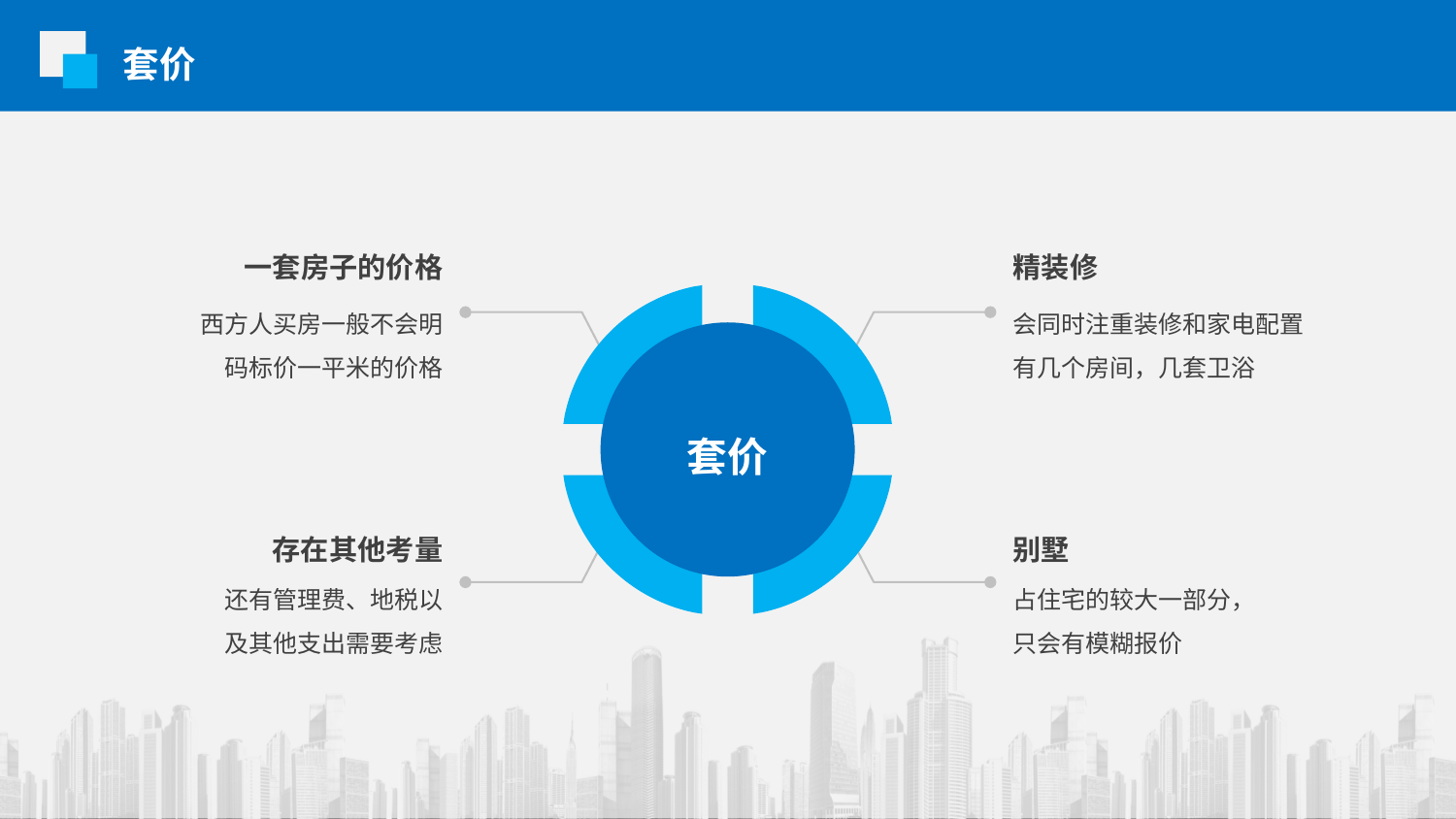

套价

一套房子的价格
精装修

西方人买房一般不会明码标价一平米的价格
会同时注重装修和家电配置
有几个房间，几套卫浴

套价

存在其他考量
别墅

还有管理费、地税以及其他支出需要考虑
占住宅的较大一部分，
只会有模糊报价